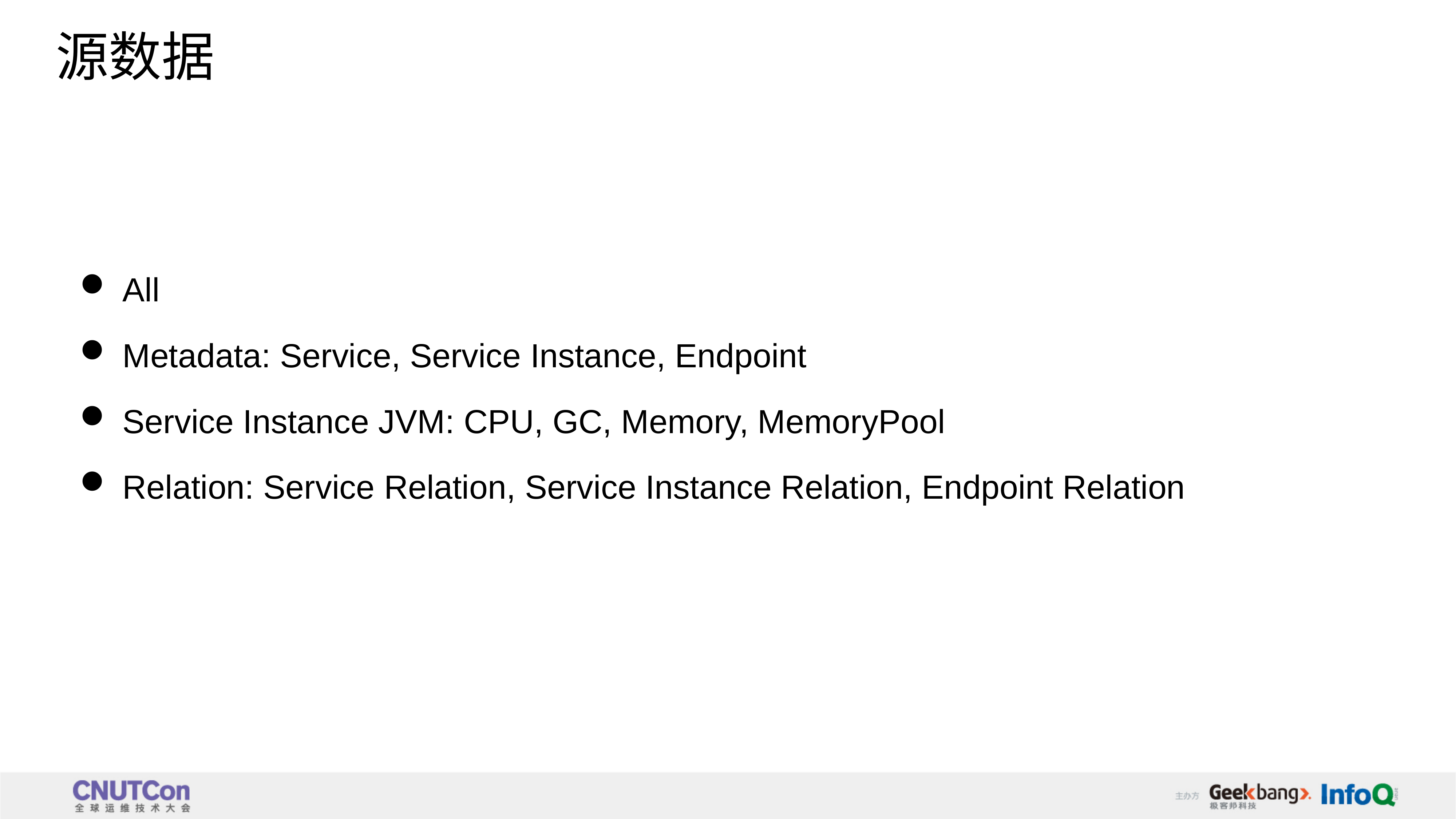

# 源数据
 All
 Metadata: Service, Service Instance, Endpoint
 Service Instance JVM: CPU, GC, Memory, MemoryPool
 Relation: Service Relation, Service Instance Relation, Endpoint Relation